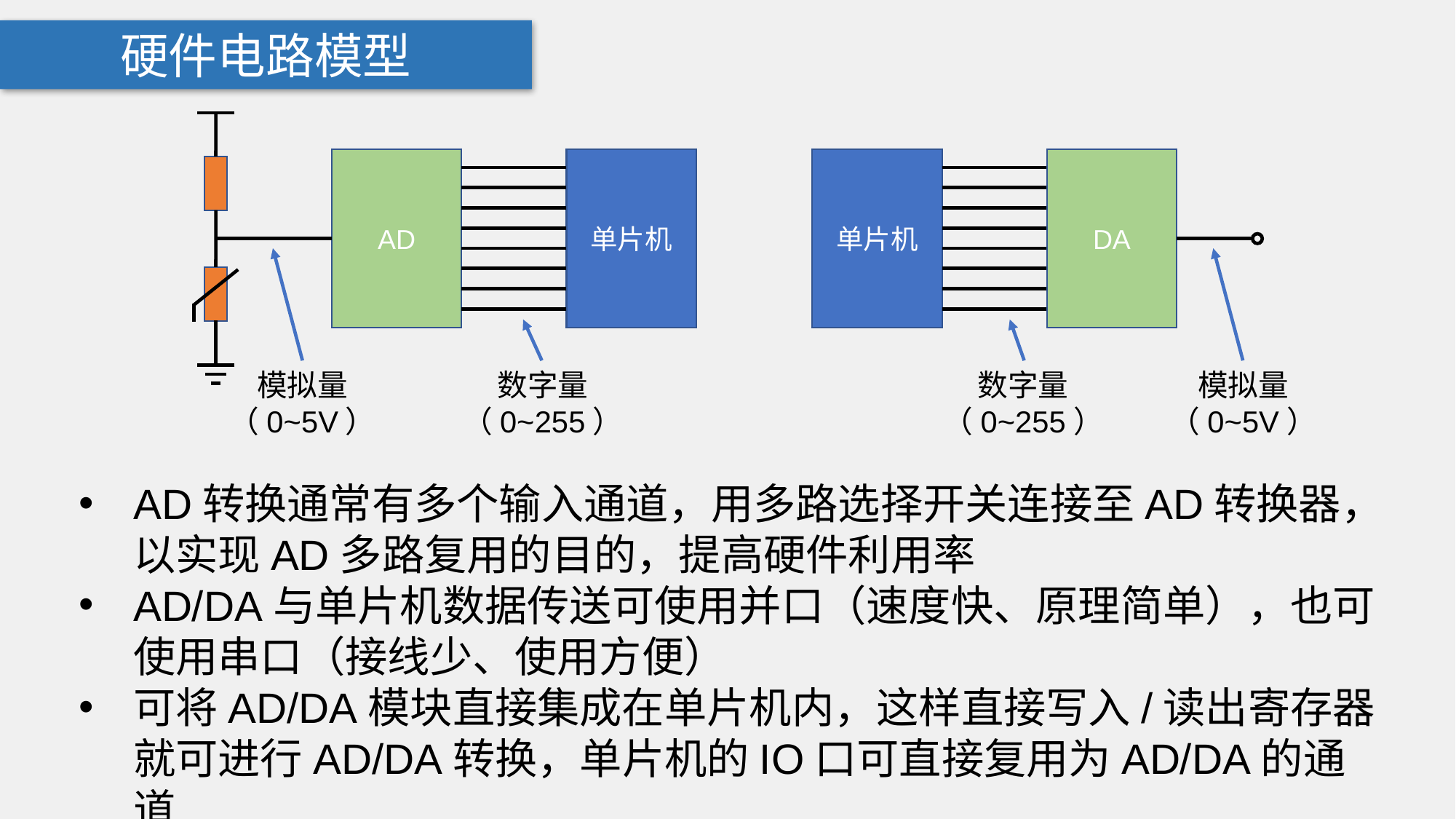

硬件电路模型

单片机
单片机
AD
DA

模拟量
（0~5V）
数字量
（0~255）
数字量
（0~255）
模拟量
（0~5V）
AD转换通常有多个输入通道，用多路选择开关连接至AD转换器，以实现AD多路复用的目的，提高硬件利用率
AD/DA与单片机数据传送可使用并口（速度快、原理简单），也可使用串口（接线少、使用方便）
可将AD/DA模块直接集成在单片机内，这样直接写入/读出寄存器就可进行AD/DA转换，单片机的IO口可直接复用为AD/DA的通道